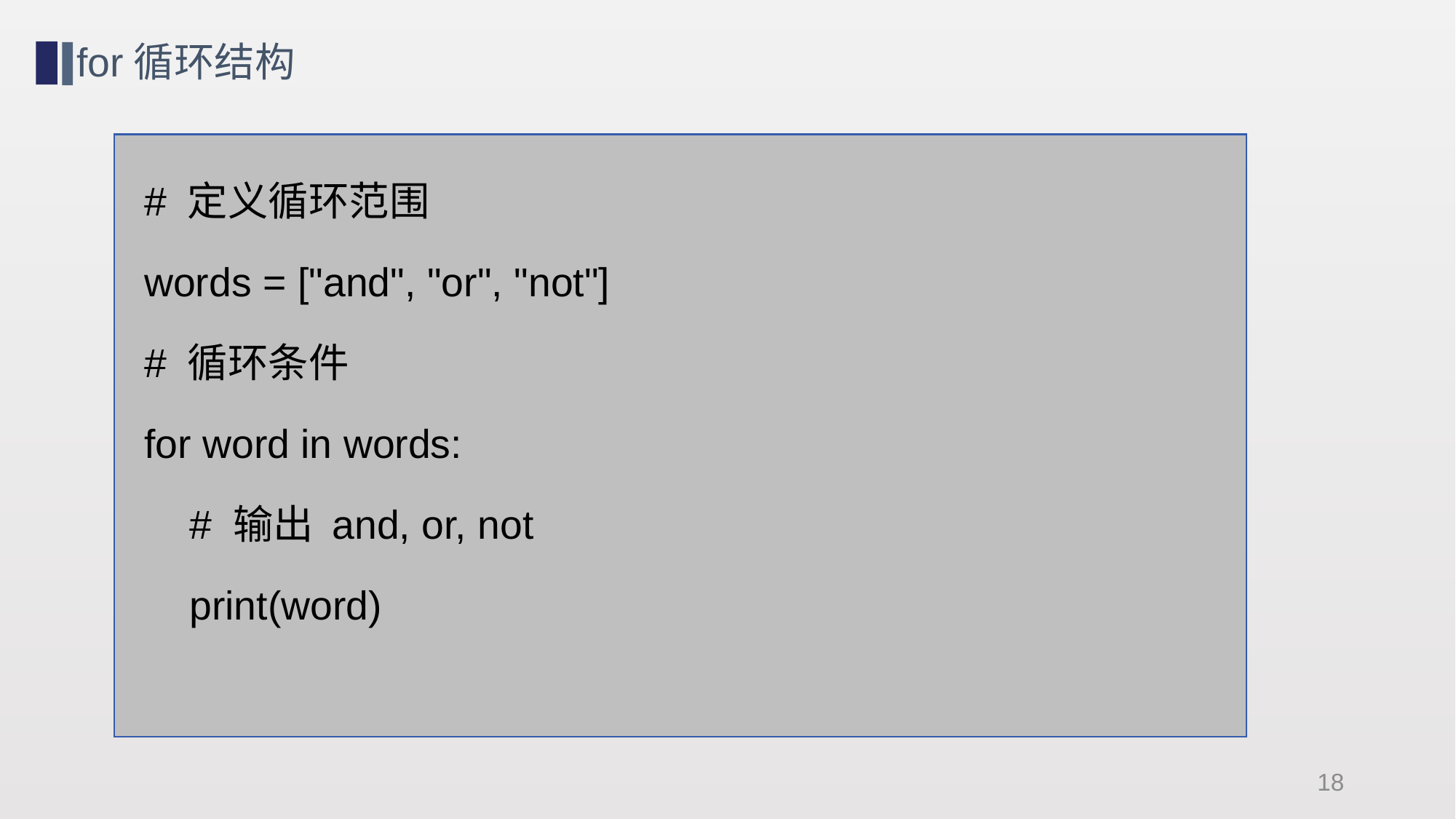

for循环结构

# 定义循环范围
words = ["and", "or", "not"]
# 循环条件
for word in words:
    # 输出 and, or, not
    print(word)
18